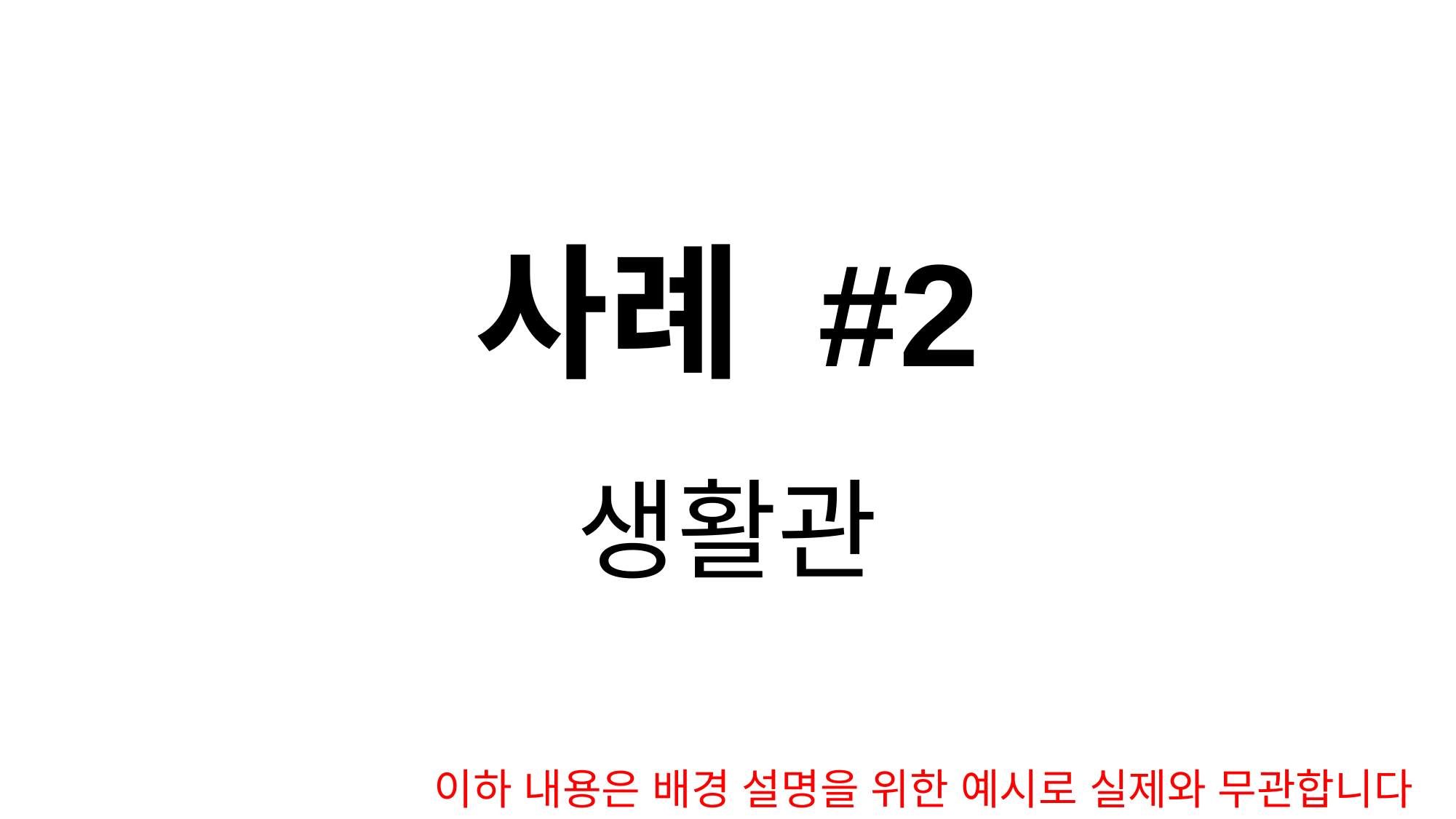

사례 #2
생활관
이하 내용은 배경 설명을 위한 예시로 실제와 무관합니다